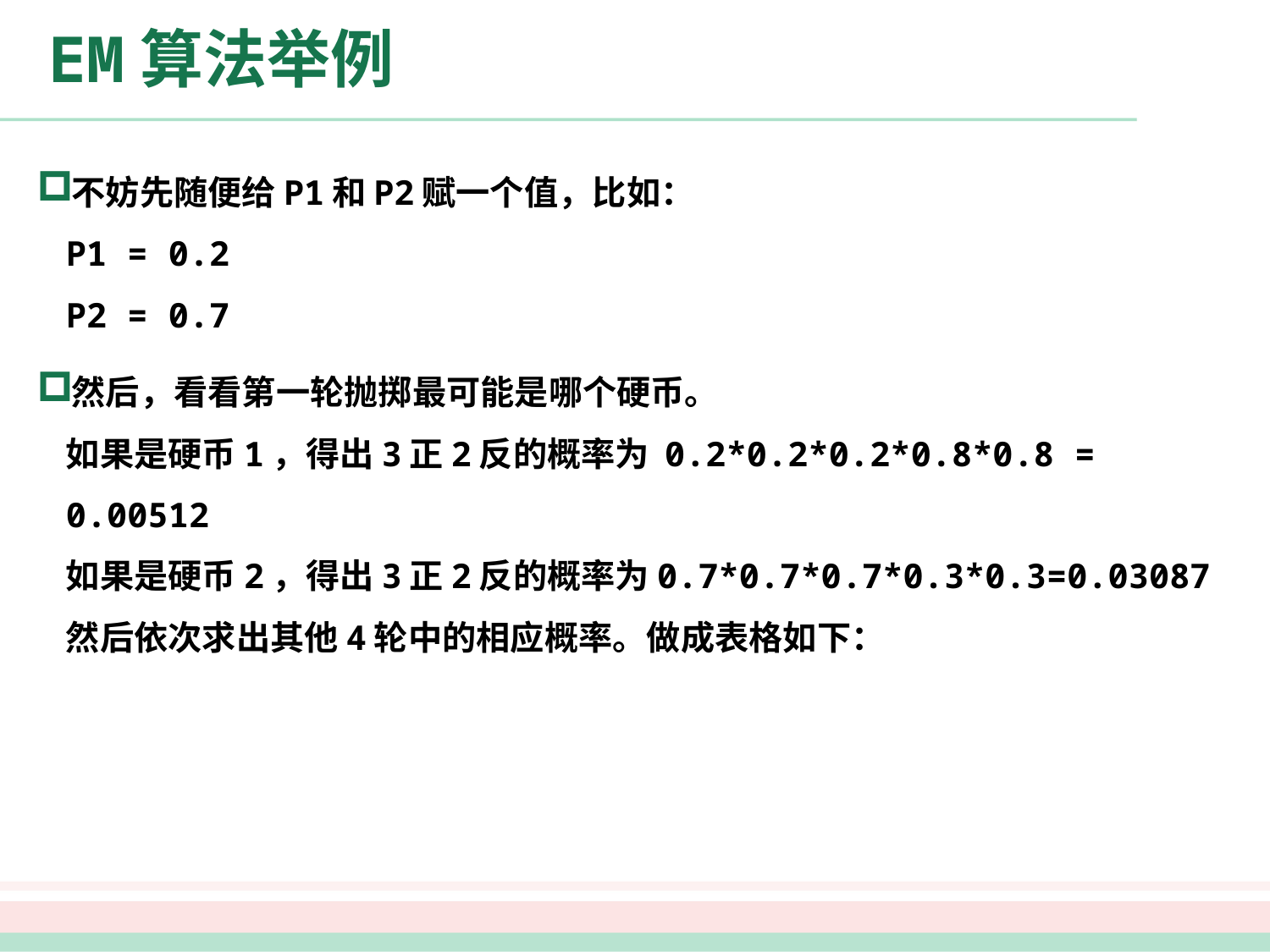

# EM算法举例
不妨先随便给P1和P2赋一个值，比如：
P1 = 0.2
P2 = 0.7
然后，看看第一轮抛掷最可能是哪个硬币。
如果是硬币1，得出3正2反的概率为 0.2*0.2*0.2*0.8*0.8 = 0.00512
如果是硬币2，得出3正2反的概率为0.7*0.7*0.7*0.3*0.3=0.03087
然后依次求出其他4轮中的相应概率。做成表格如下：